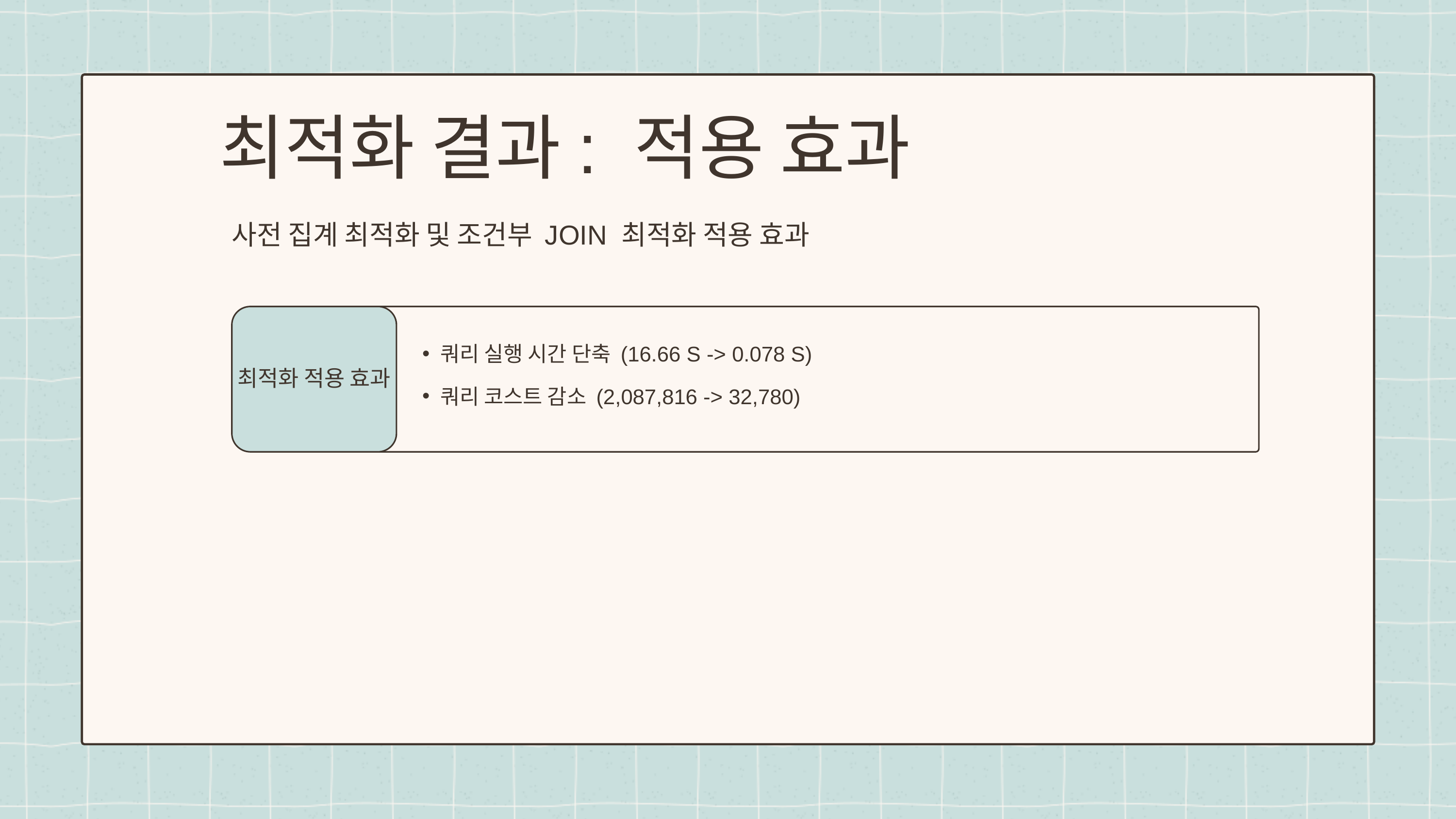

최적화 결과: 적용 효과
사전 집계 최적화 및 조건부 JOIN 최적화 적용 효과

최적화 적용 효과

쿼리 실행 시간 단축 (16.66 S -> 0.078 S)
쿼리 코스트 감소 (2,087,816 -> 32,780)